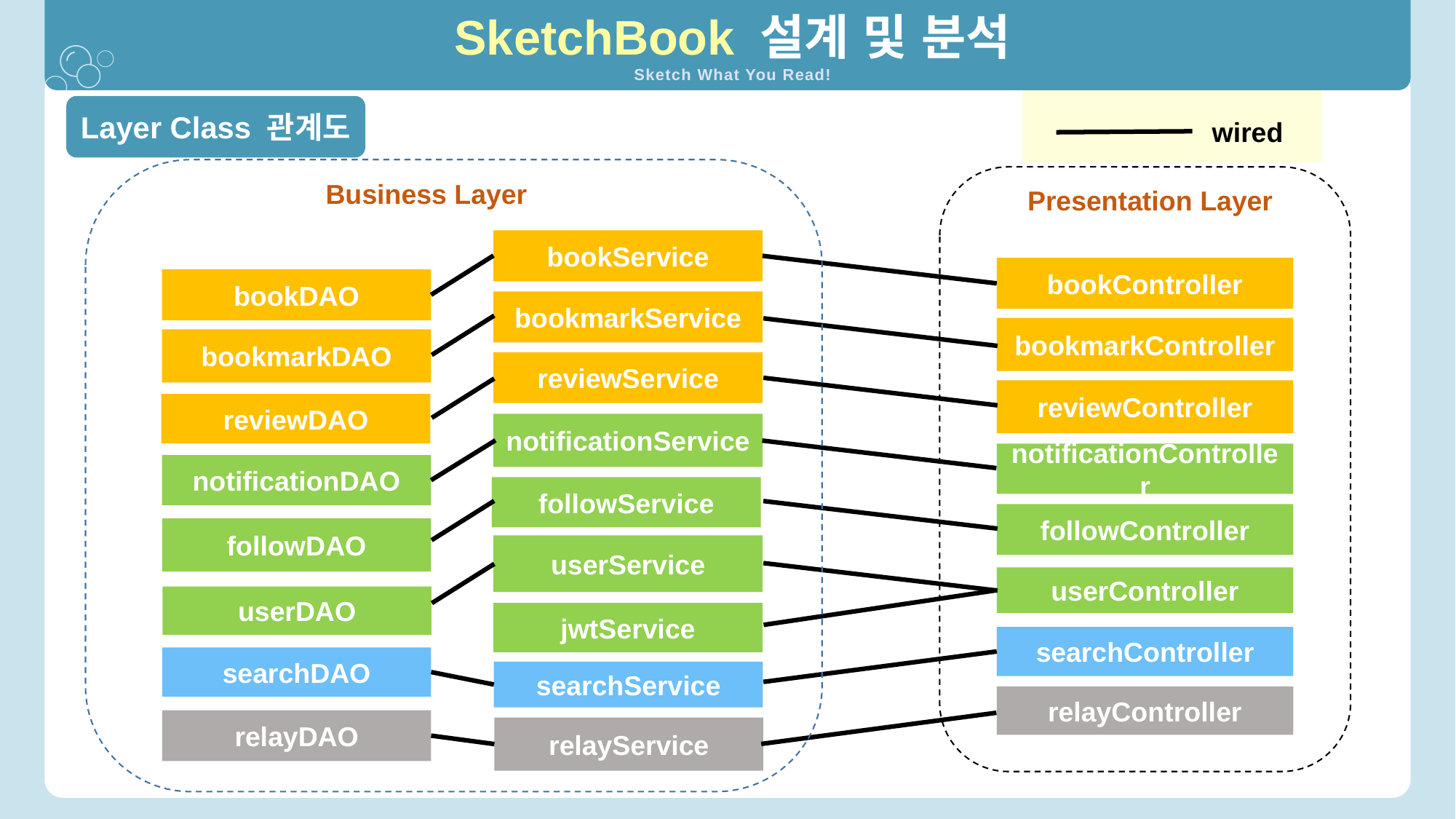

SketchBook 설계 및 분석
Sketch What You Read!

Layer Class 관계도
wired

Business Layer
Presentation Layer
bookService
bookController
bookDAO
bookmarkService
bookmarkController
bookmarkDAO
reviewService
reviewController
reviewDAO
notificationService
notificationController
notificationDAO
followService
followController
followDAO
userService
userController
userDAO
jwtService
searchController
searchDAO
searchService
relayController
relayDAO
relayService